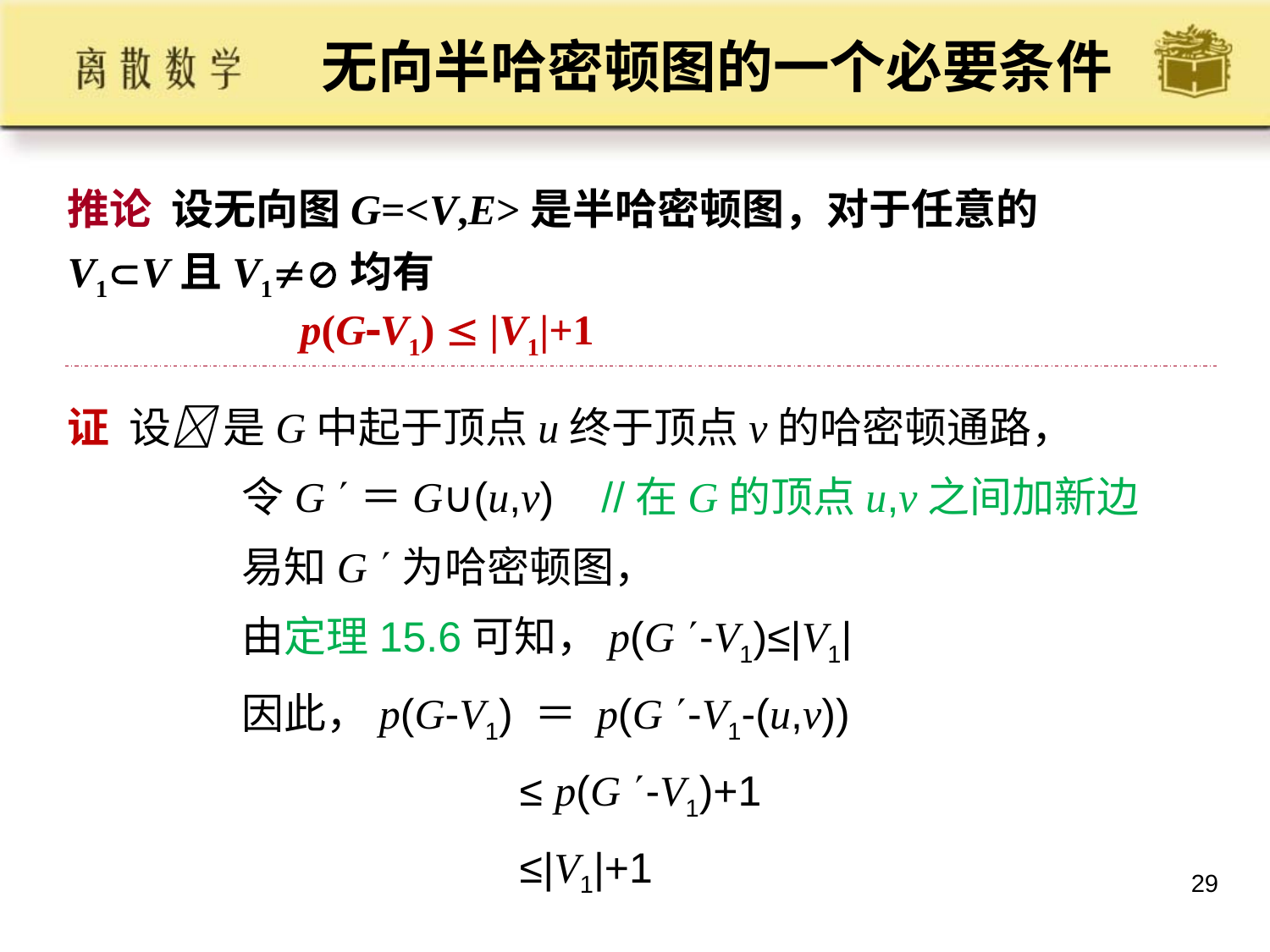

# 无向半哈密顿图的一个必要条件
推论  设无向图G=<V,E>是半哈密顿图，对于任意的V1⊂V且V1≠∅均有
                      p(G−V1) ≤ |V1|+1
证  设Γ 是G中起于顶点u终于顶点v的哈密顿通路，
		令G ′＝G∪(u,v)    //在G的顶点u,v之间加新边
		易知G ′为哈密顿图，
		由定理15.6可知，p(G ′-V1)≤|V1|
		因此，p(G-V1) ＝ p(G ′-V1-(u,v))
				  ≤ p(G ′-V1)+1
				  ≤|V1|+1

29